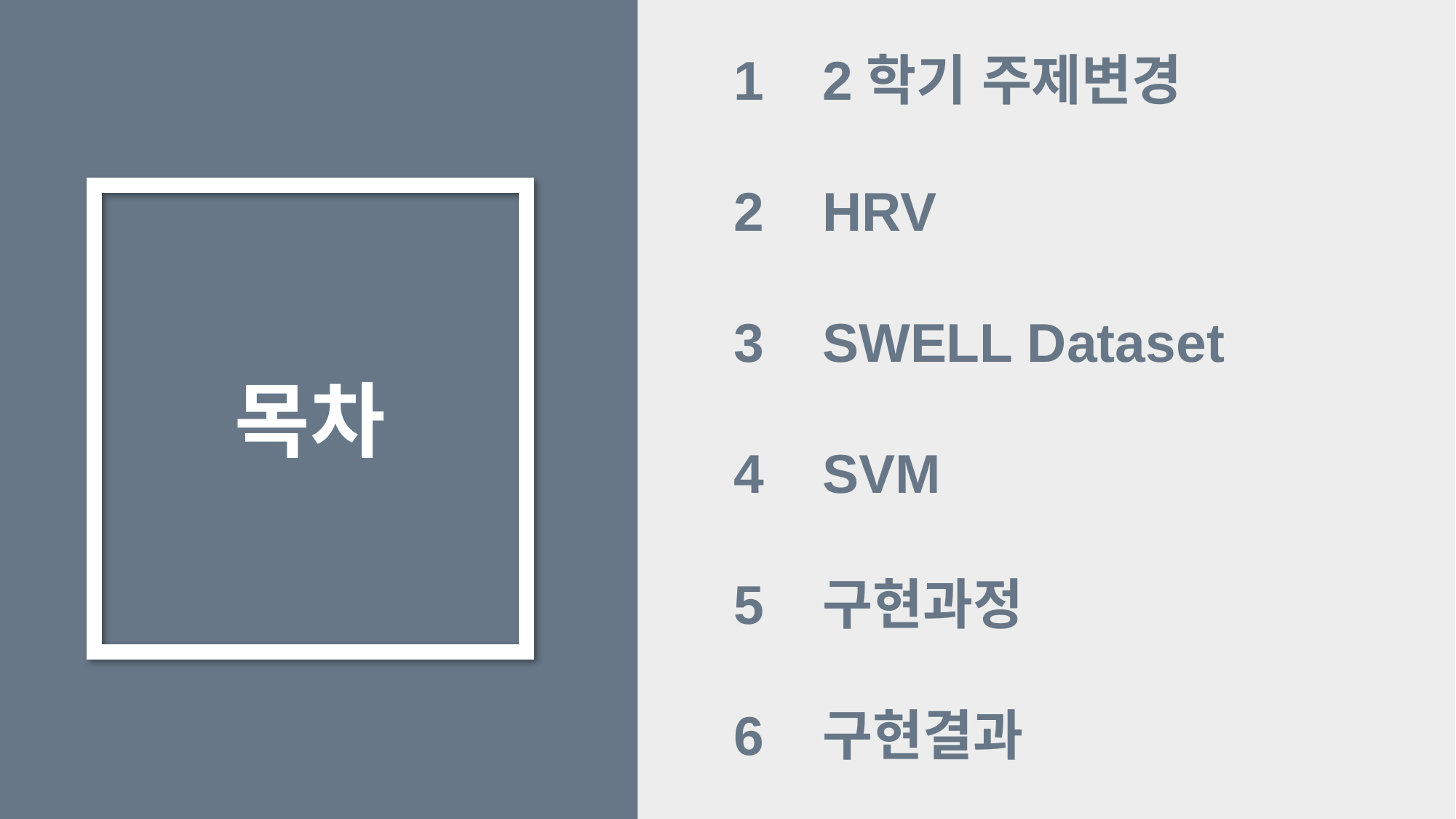

2학기 주제변경

HRV

SWELL Dataset

SVM

구현과정

6   구현결과

목차